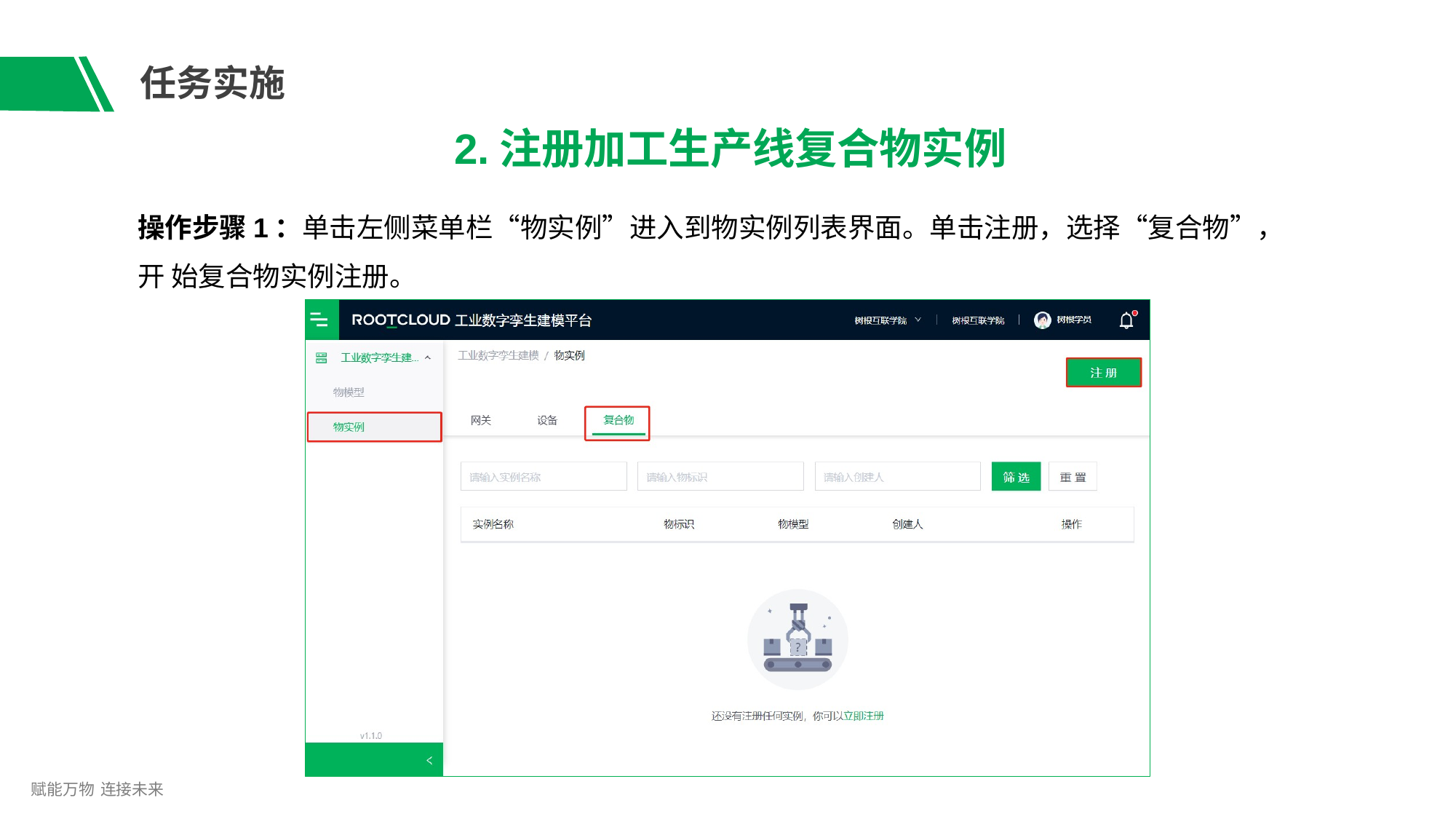

# 任务实施
2.注册加工生产线复合物实例
操作步骤1：单击左侧菜单栏“物实例”进入到物实例列表界面。单击注册，选择“复合物”，开 始复合物实例注册。

赋能万物 连接未来